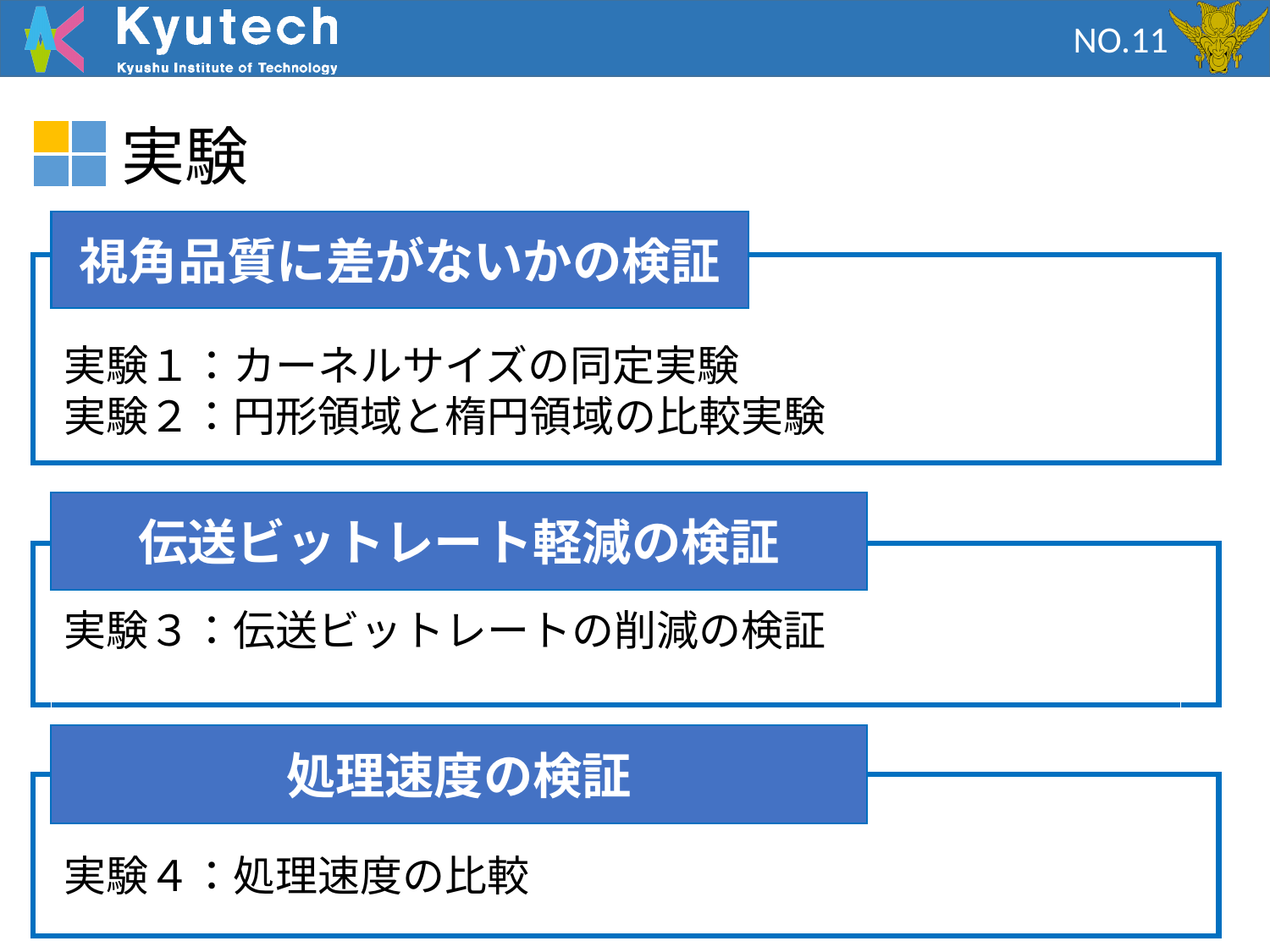

NO.11
実験

視角品質に差がないかの検証

実験１：カーネルサイズの同定実験
実験２：円形領域と楕円領域の比較実験
伝送ビットレート軽減の検証
課題

実験３：伝送ビットレートの削減の検証

処理速度の検証
課題

実験４：処理速度の比較